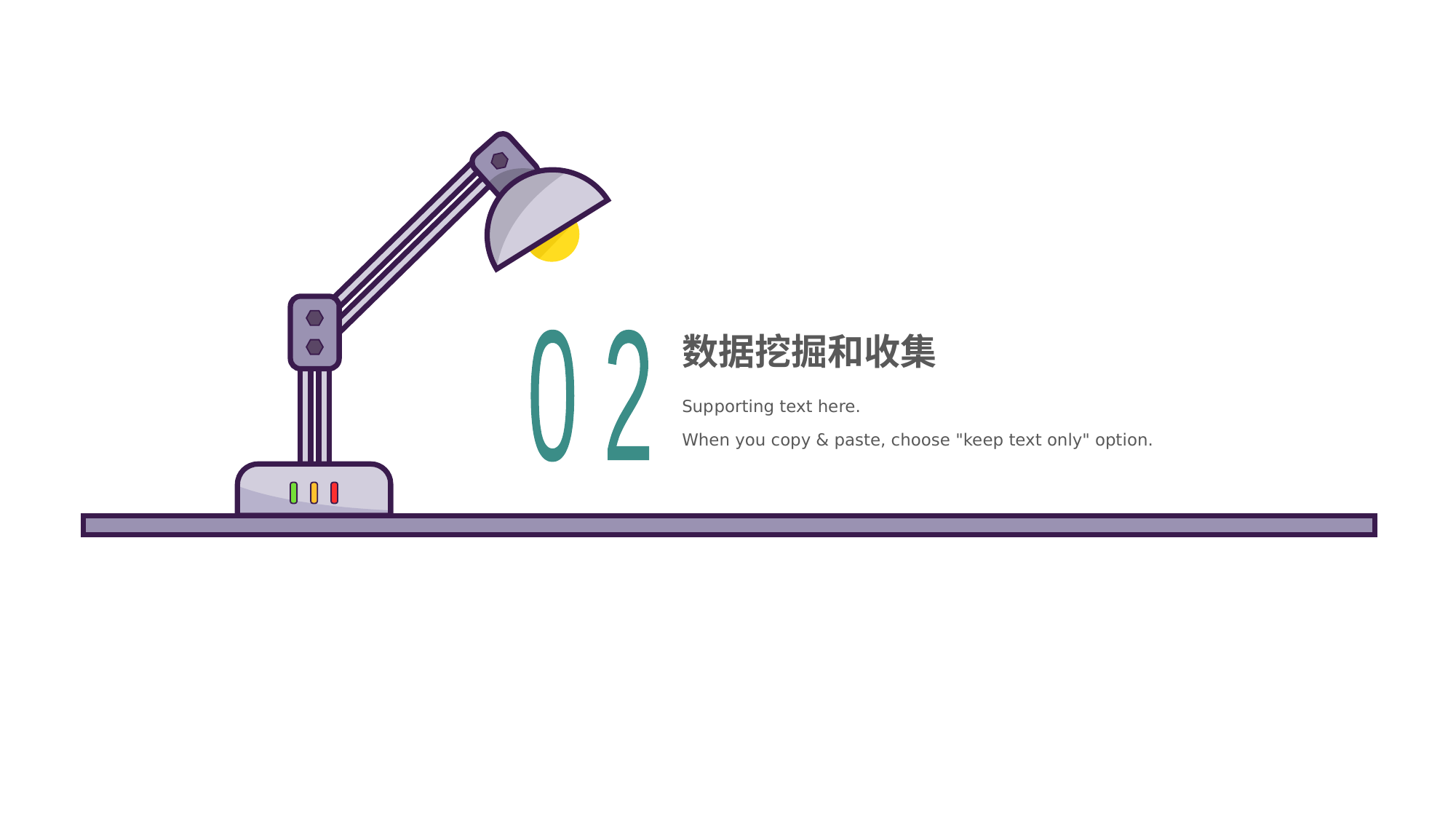

# 数据挖掘和收集
0 2
Sup porting text here.
When you copy & paste, choose "keep text only" option.